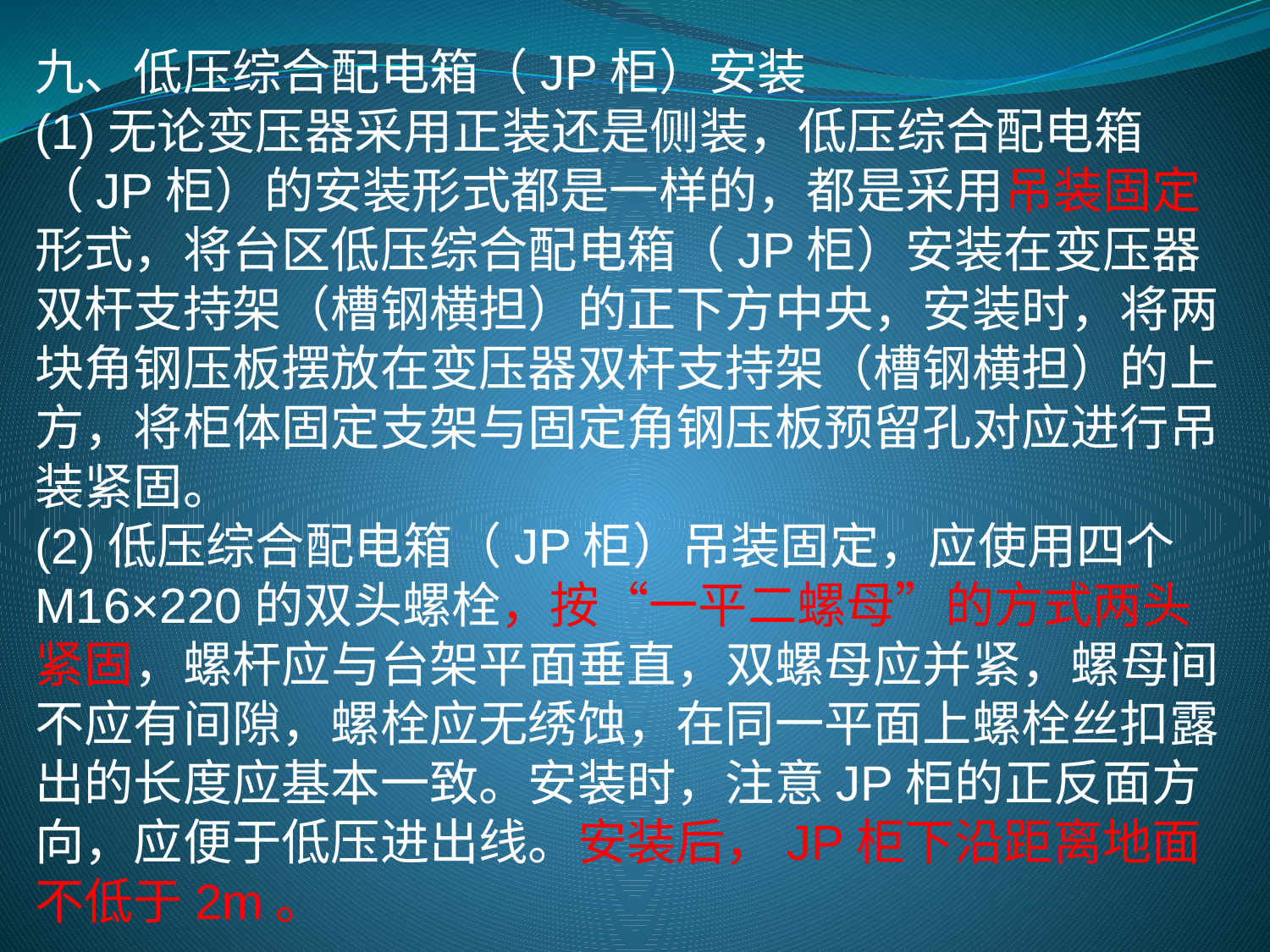

九、低压综合配电箱（JP柜）安装
(1)无论变压器采用正装还是侧装，低压综合配电箱（JP柜）的安装形式都是一样的，都是采用吊装固定形式，将台区低压综合配电箱（JP柜）安装在变压器双杆支持架（槽钢横担）的正下方中央，安装时，将两块角钢压板摆放在变压器双杆支持架（槽钢横担）的上方，将柜体固定支架与固定角钢压板预留孔对应进行吊装紧固。
(2)低压综合配电箱（JP柜）吊装固定，应使用四个M16×220的双头螺栓，按“一平二螺母”的方式两头紧固，螺杆应与台架平面垂直，双螺母应并紧，螺母间不应有间隙，螺栓应无绣蚀，在同一平面上螺栓丝扣露出的长度应基本一致。安装时，注意JP柜的正反面方向，应便于低压进出线。安装后，JP柜下沿距离地面不低于2m。